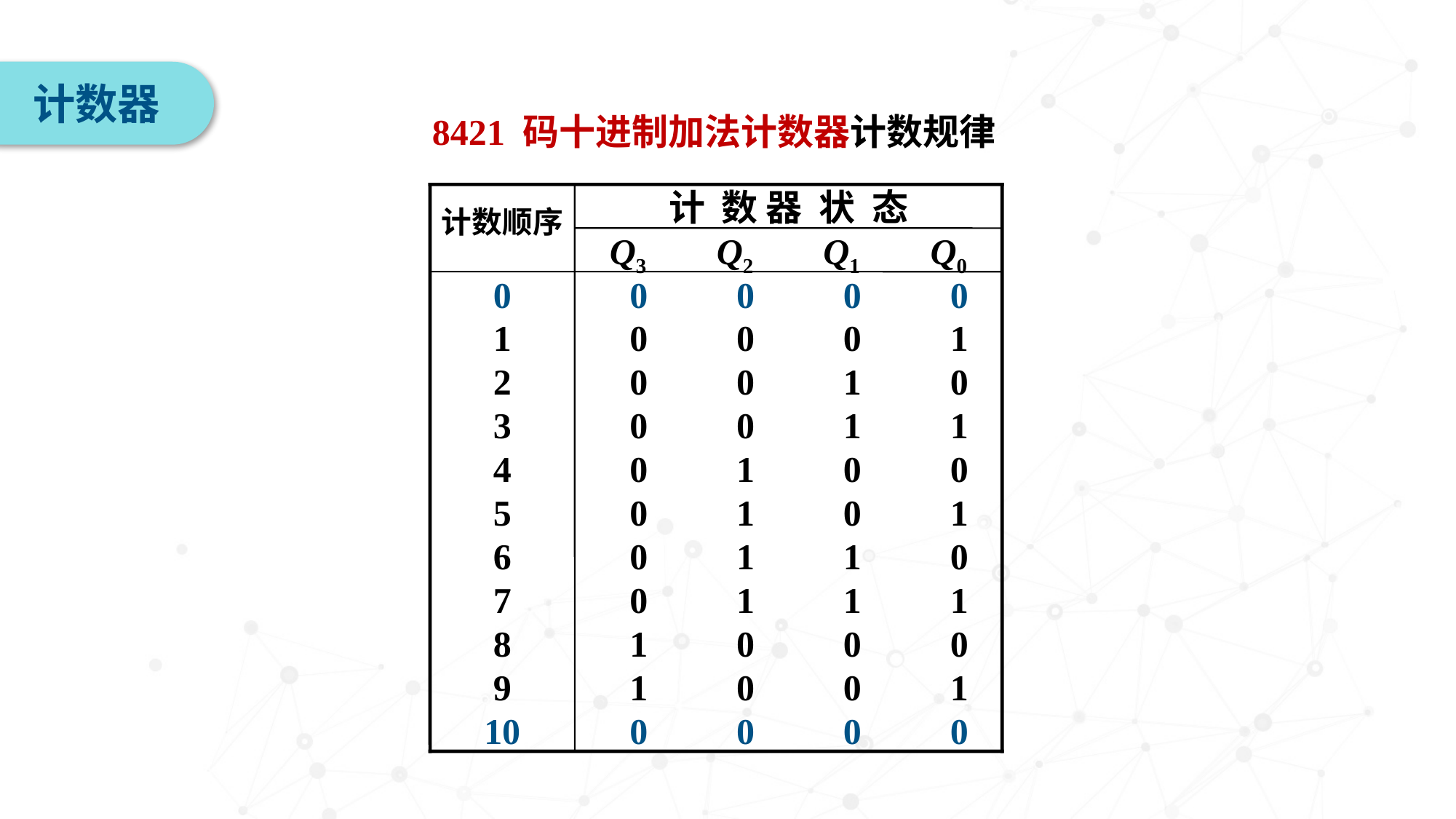

计数器
8421 码十进制加法计数器计数规律
计数顺序

计  数 器  状  态

Q3

Q2
Q1
Q0

0
0
0
0
0
1
0
0
0
1
2
0
0
1
0
3
0
0
1
1
4
0
1
0
0
5
0
1
0
1
6
0
1
1
0
7
0
1
1
1
8
1
0
0
0
9
1
0
0
1
10
0
0
0
0
38